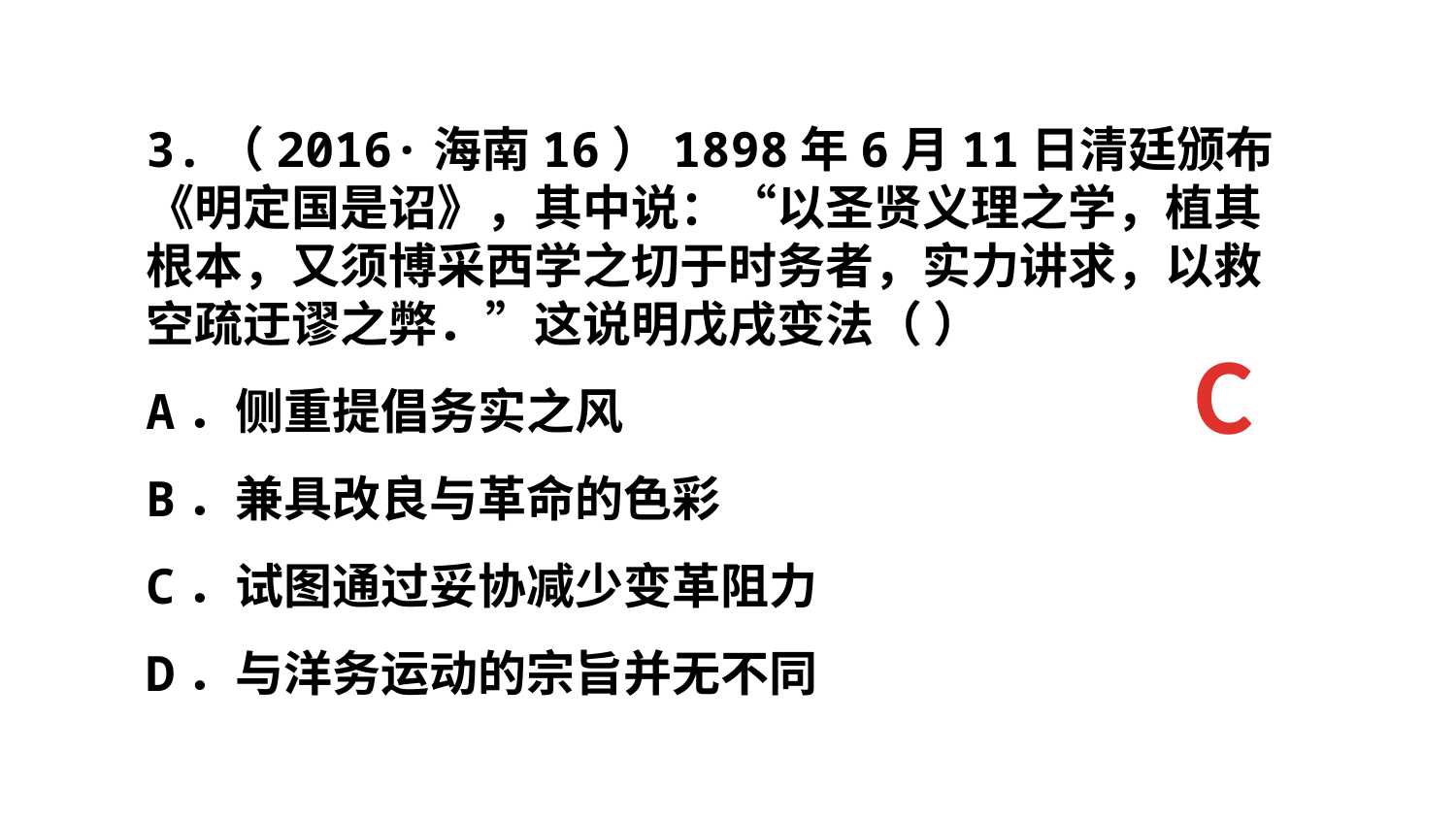

3.（2016·海南16）1898年6月11日清廷颁布《明定国是诏》，其中说：“以圣贤义理之学，植其根本，又须博采西学之切于时务者，实力讲求，以救空疏迂谬之弊．”这说明戊戌变法（ ）
A．侧重提倡务实之风
B．兼具改良与革命的色彩
C．试图通过妥协减少变革阻力
D．与洋务运动的宗旨并无不同
C